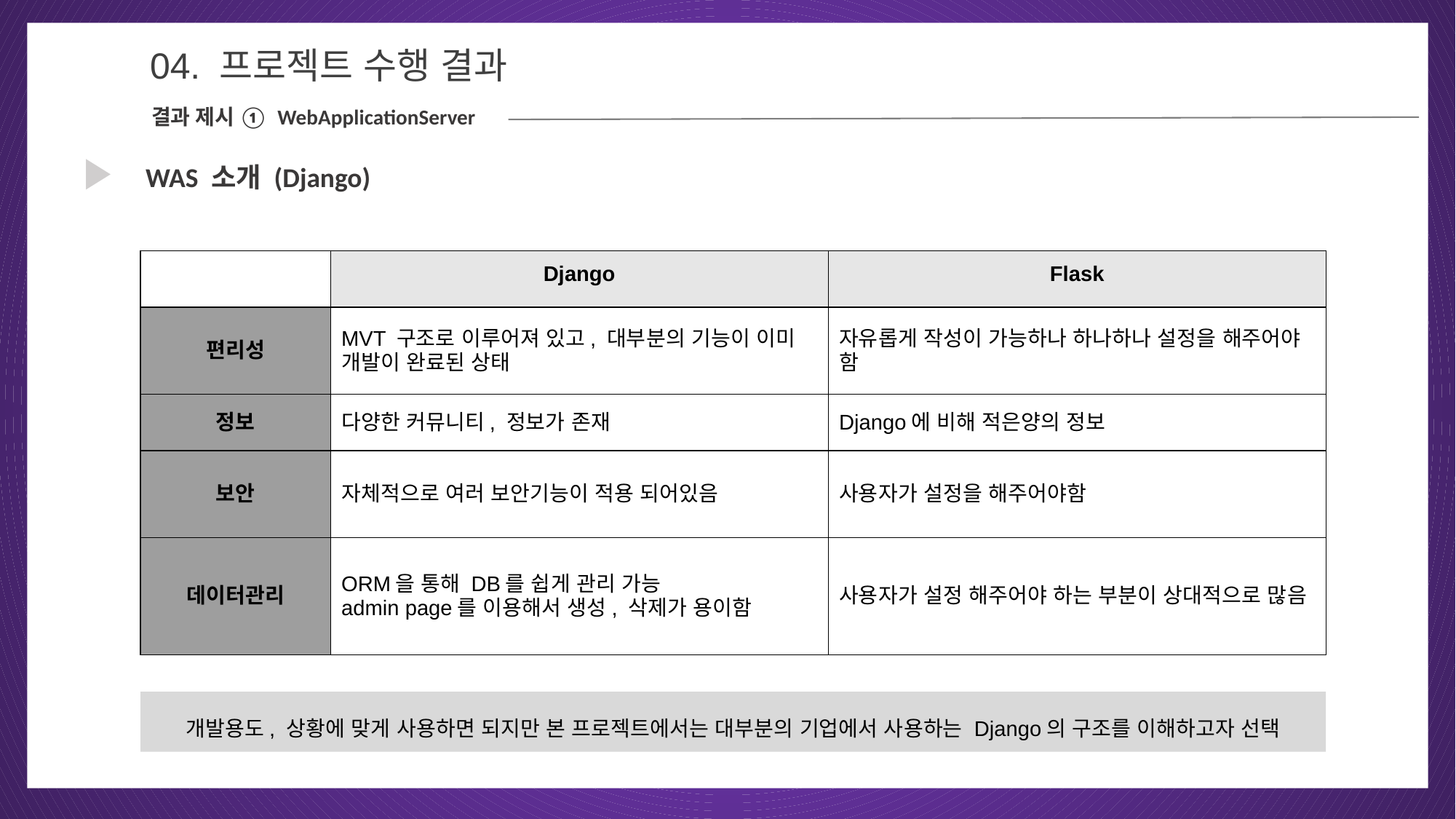

04
04. 프로젝트 수행 결과
결과 제시 ① WebApplicationServer
▶
WAS 소개 (Django)

|  | Django | Flask |
| --- | --- | --- |
| 편리성 | MVT 구조로 이루어져 있고, 대부분의 기능이 이미 개발이 완료된 상태 | 자유롭게 작성이 가능하나 하나하나 설정을 해주어야 함 |
| 정보 | 다양한 커뮤니티, 정보가 존재 | Django에 비해 적은양의 정보 |
| 보안 | 자체적으로 여러 보안기능이 적용 되어있음 | 사용자가 설정을 해주어야함 |
| 데이터관리 | ORM을 통해 DB를 쉽게 관리 가능 admin page를 이용해서 생성, 삭제가 용이함 | 사용자가 설정 해주어야 하는 부분이 상대적으로 많음 |
개발용도, 상황에 맞게 사용하면 되지만 본 프로젝트에서는 대부분의 기업에서 사용하는 Django의 구조를 이해하고자 선택